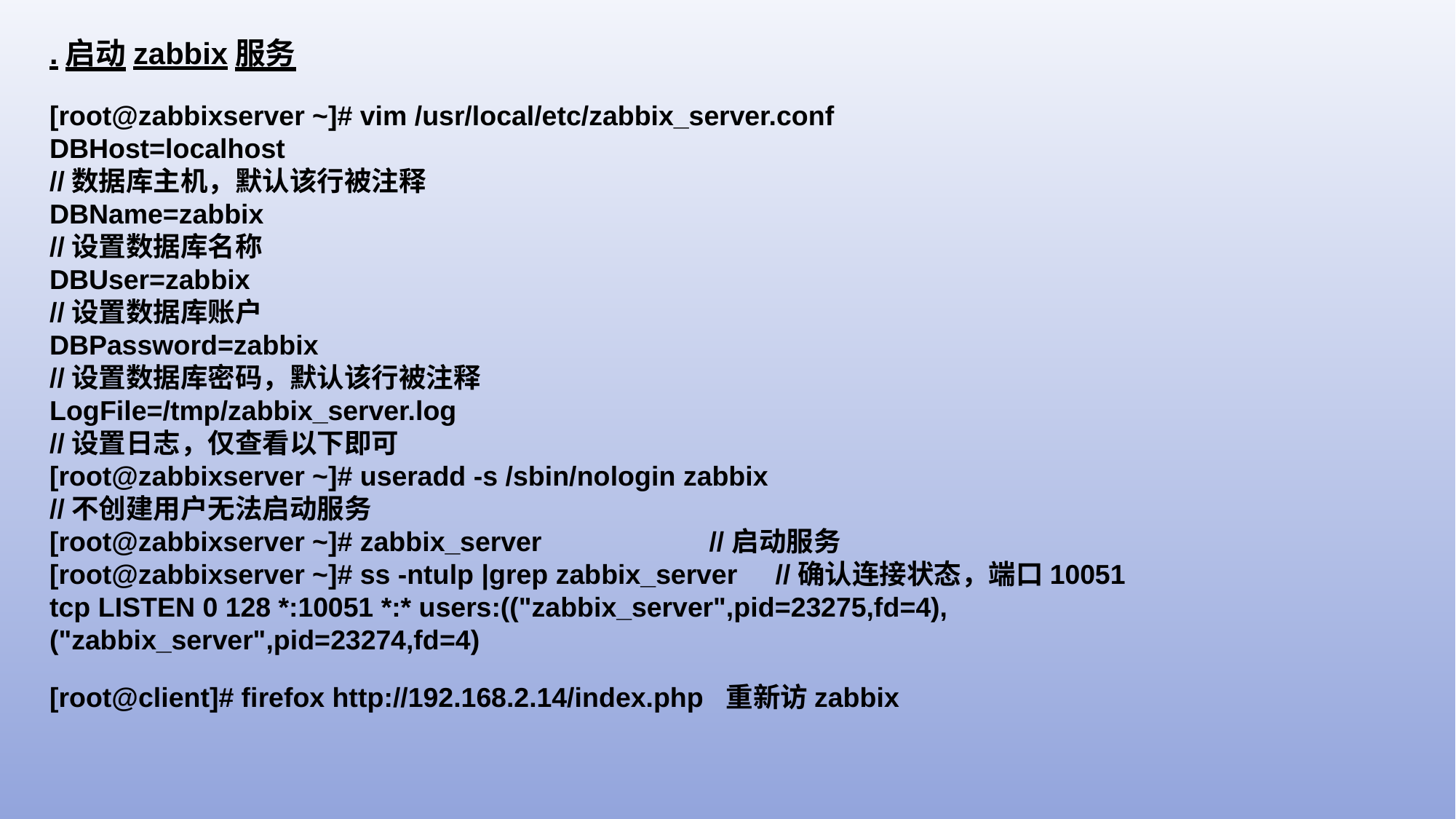

.启动zabbix服务
[root@zabbixserver ~]# vim /usr/local/etc/zabbix_server.conf
DBHost=localhost
//数据库主机，默认该行被注释
DBName=zabbix
//设置数据库名称
DBUser=zabbix
//设置数据库账户
DBPassword=zabbix
//设置数据库密码，默认该行被注释
LogFile=/tmp/zabbix_server.log
//设置日志，仅查看以下即可
[root@zabbixserver ~]# useradd -s /sbin/nologin zabbix
//不创建用户无法启动服务
[root@zabbixserver ~]# zabbix_server                      //启动服务
[root@zabbixserver ~]# ss -ntulp |grep zabbix_server     //确认连接状态，端口10051
tcp LISTEN 0 128 *:10051 *:* users:(("zabbix_server",pid=23275,fd=4),("zabbix_server",pid=23274,fd=4)
[root@client]# firefox http://192.168.2.14/index.php  重新访zabbix